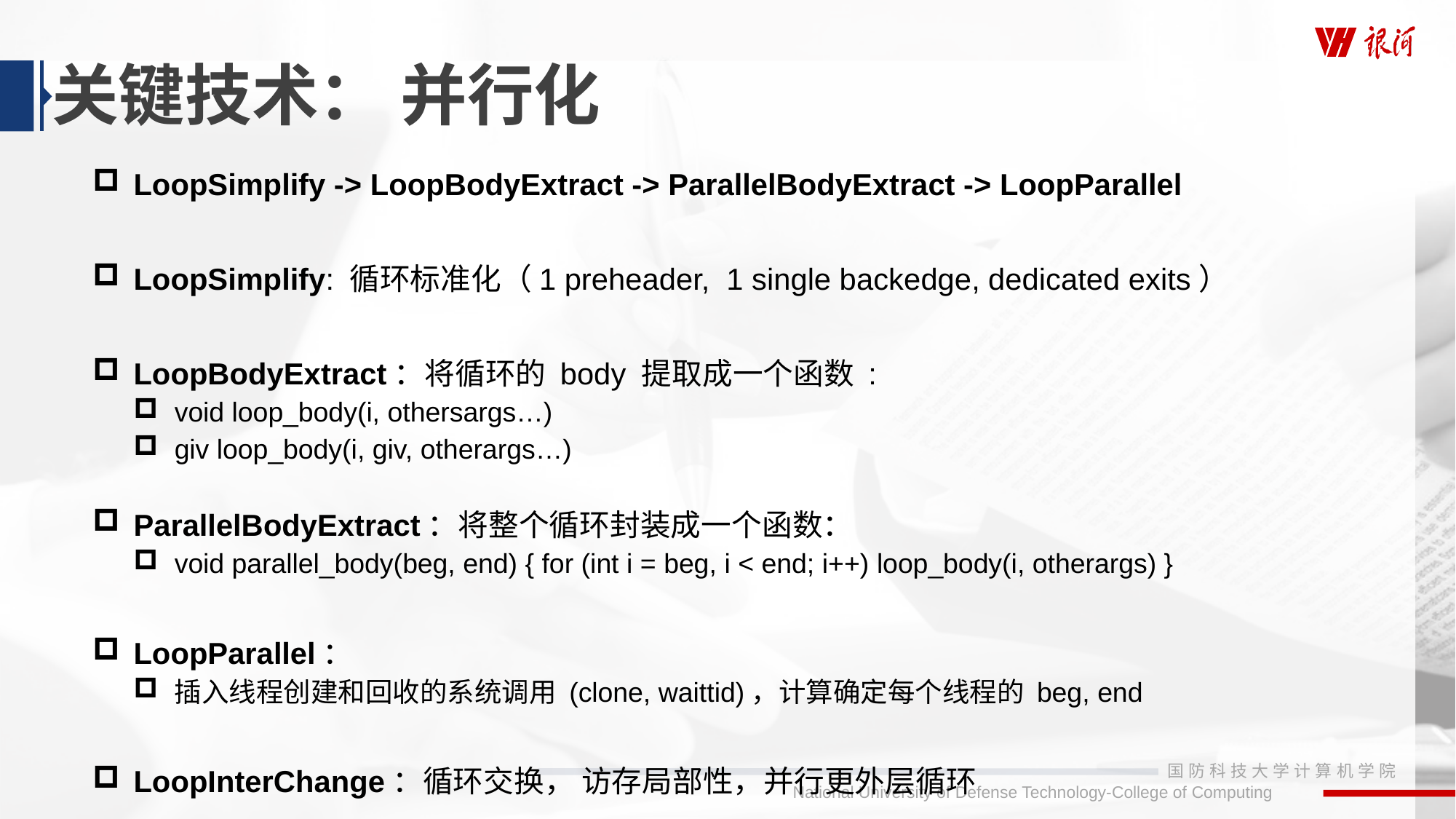

关键技术： 并行化
# LoopSimplify -> LoopBodyExtract -> ParallelBodyExtract -> LoopParallel

LoopSimplify: 循环标准化（1 preheader,  1 single backedge, dedicated exits）

LoopBodyExtract：将循环的 body 提取成一个函数 :
void loop_body(i, othersargs…)
giv loop_body(i, giv, otherargs…)

ParallelBodyExtract：将整个循环封装成一个函数：
void parallel_body(beg, end) { for (int i = beg, i < end; i++) loop_body(i, otherargs) }

LoopParallel：
插入线程创建和回收的系统调用 (clone, waittid)，计算确定每个线程的 beg, end

LoopInterChange：循环交换， 访存局部性，并行更外层循环